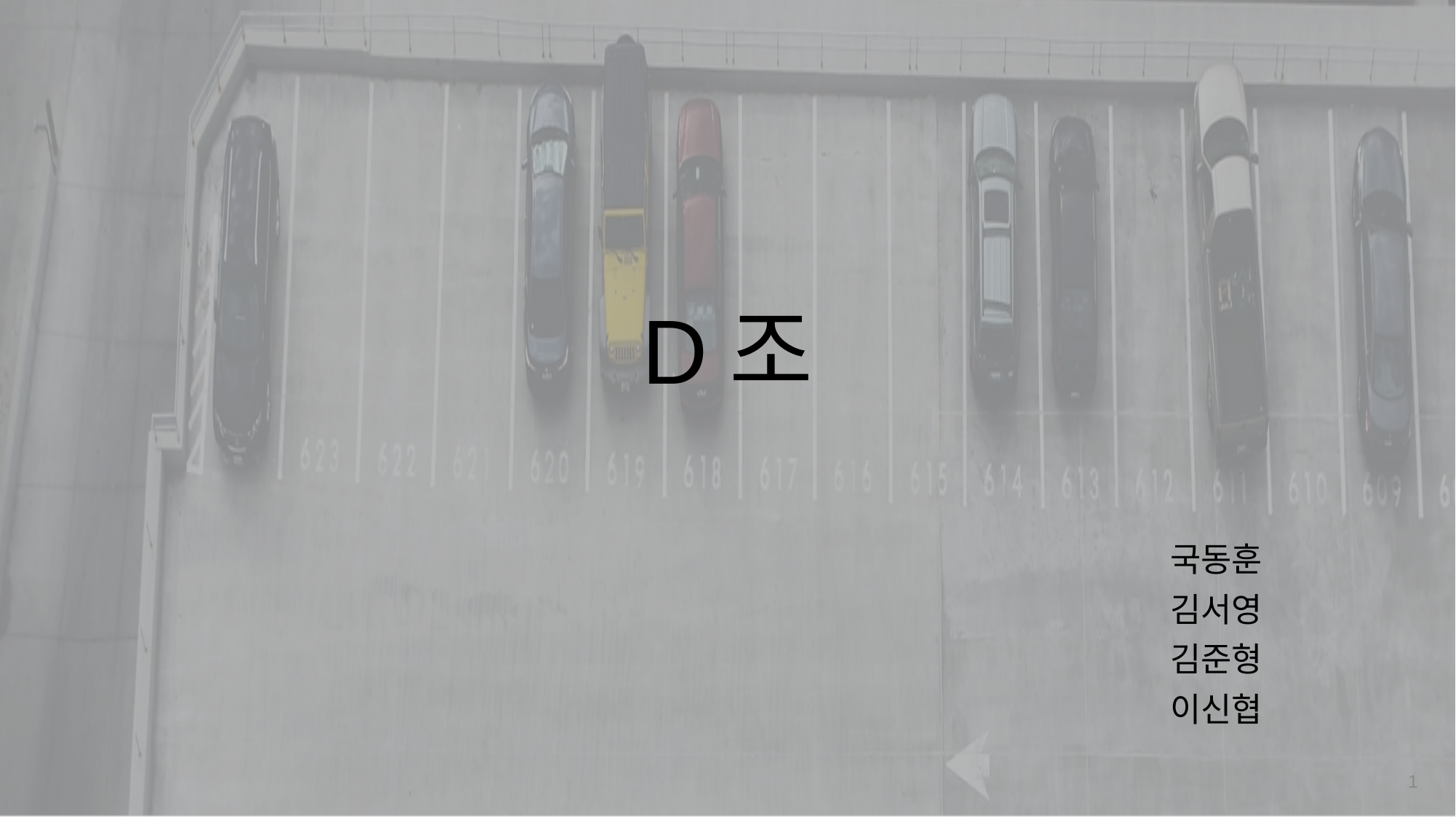

# D조
국동훈
김서영
김준형
이신협
1